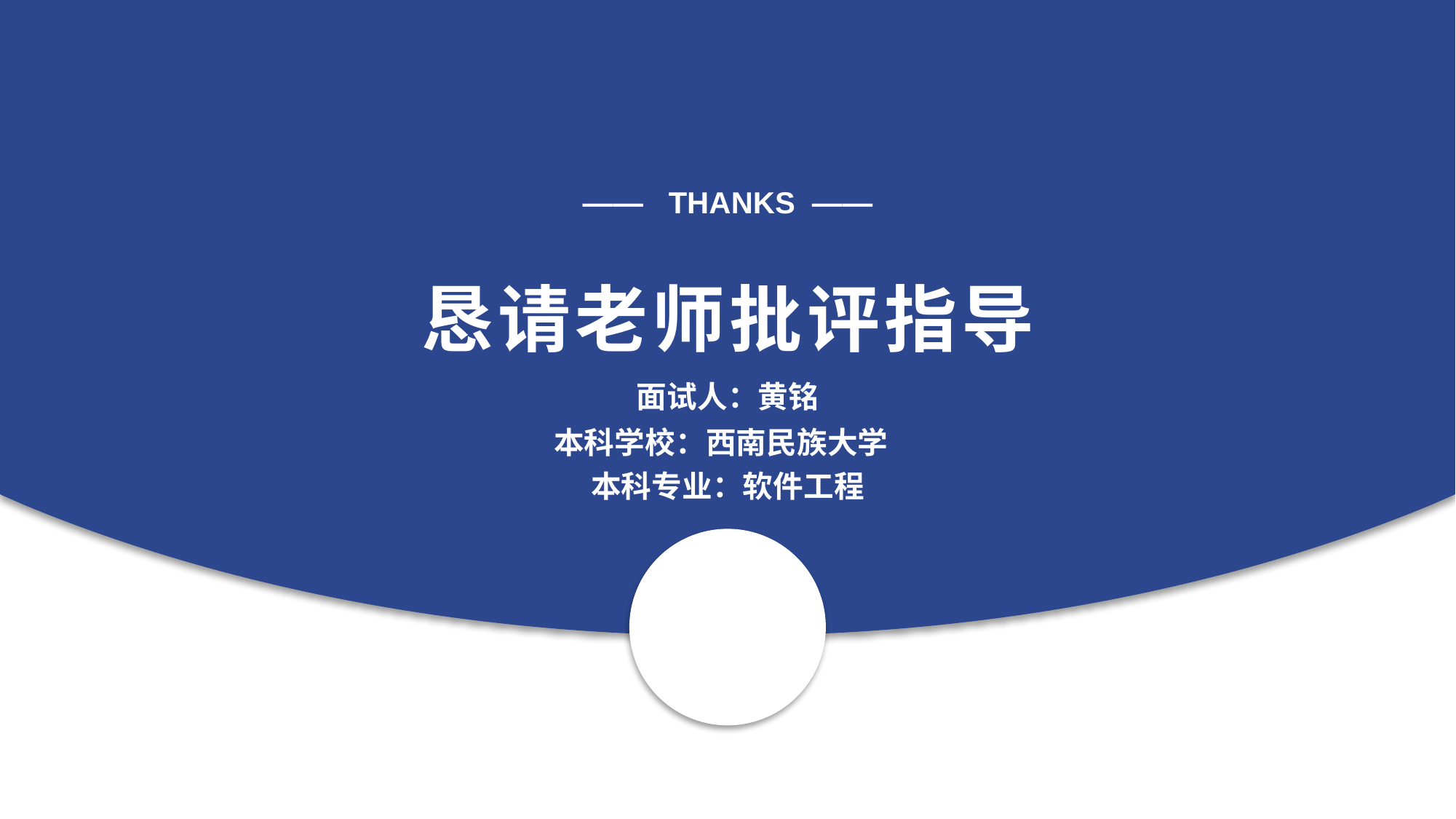

——   THANKS  ——
恳请老师批评指导

面试人：黄铭
本科学校：西南民族大学
本科专业：软件工程